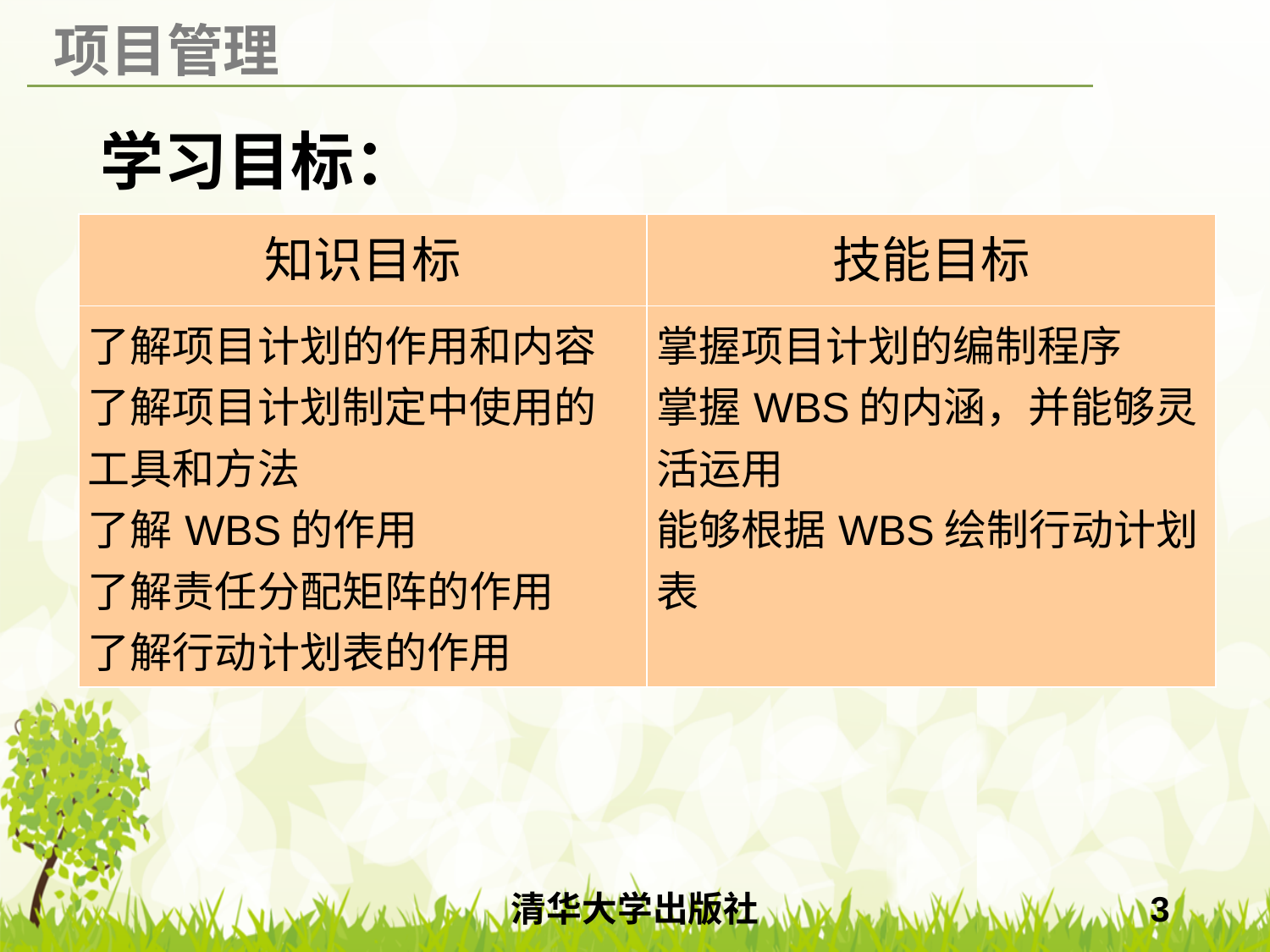

# 学习目标：
| 知识目标 | 技能目标 |
| --- | --- |
| 了解项目计划的作用和内容 了解项目计划制定中使用的工具和方法 了解WBS的作用 了解责任分配矩阵的作用 了解行动计划表的作用 | 掌握项目计划的编制程序 掌握WBS的内涵，并能够灵活运用 能够根据WBS绘制行动计划表 |
清华大学出版社
3